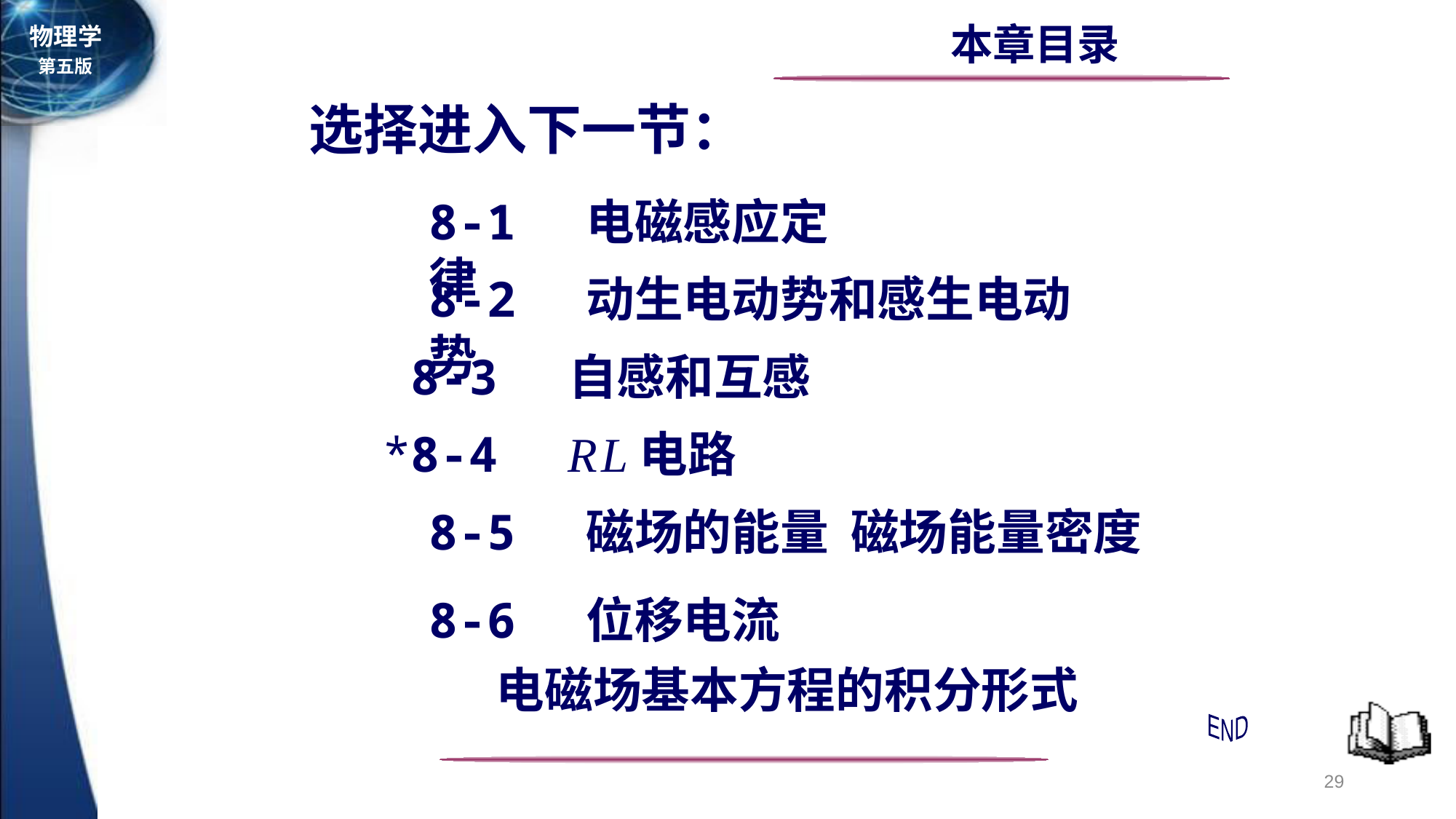

本章目录

选择进入下一节：
8-1  电磁感应定律
8-2  动生电动势和感生电动势
8-3  自感和互感
*8-4   R L电路
8-5  磁场的能量  磁场能量密度
8-6  位移电流
     电磁场基本方程的积分形式
END
29